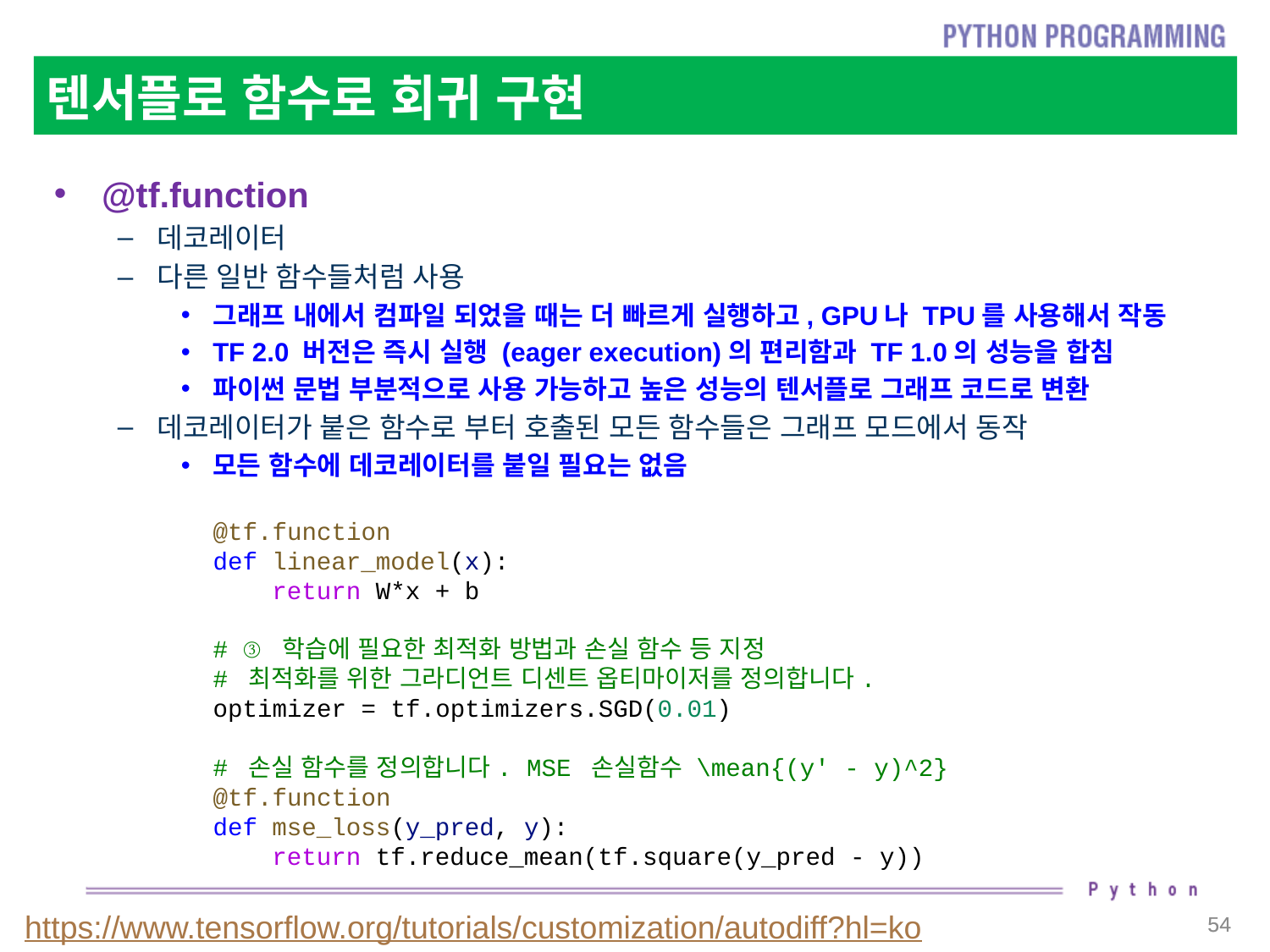

# 텐서플로 함수로 회귀 구현
@tf.function
데코레이터
다른 일반 함수들처럼 사용
그래프 내에서 컴파일 되었을 때는 더 빠르게 실행하고, GPU나 TPU를 사용해서 작동
TF 2.0 버전은 즉시 실행 (eager execution)의 편리함과 TF 1.0의 성능을 합침
파이썬 문법 부분적으로 사용 가능하고 높은 성능의 텐서플로 그래프 코드로 변환
데코레이터가 붙은 함수로 부터 호출된 모든 함수들은 그래프 모드에서 동작
모든 함수에 데코레이터를 붙일 필요는 없음
@tf.function
def linear_model(x):
    return W*x + b
# ③ 학습에 필요한 최적화 방법과 손실 함수 등 지정
# 최적화를 위한 그라디언트 디센트 옵티마이저를 정의합니다.
optimizer = tf.optimizers.SGD(0.01)
# 손실 함수를 정의합니다. MSE 손실함수 \mean{(y' - y)^2}
@tf.function
def mse_loss(y_pred, y):
    return tf.reduce_mean(tf.square(y_pred - y))
https://www.tensorflow.org/tutorials/customization/autodiff?hl=ko
54